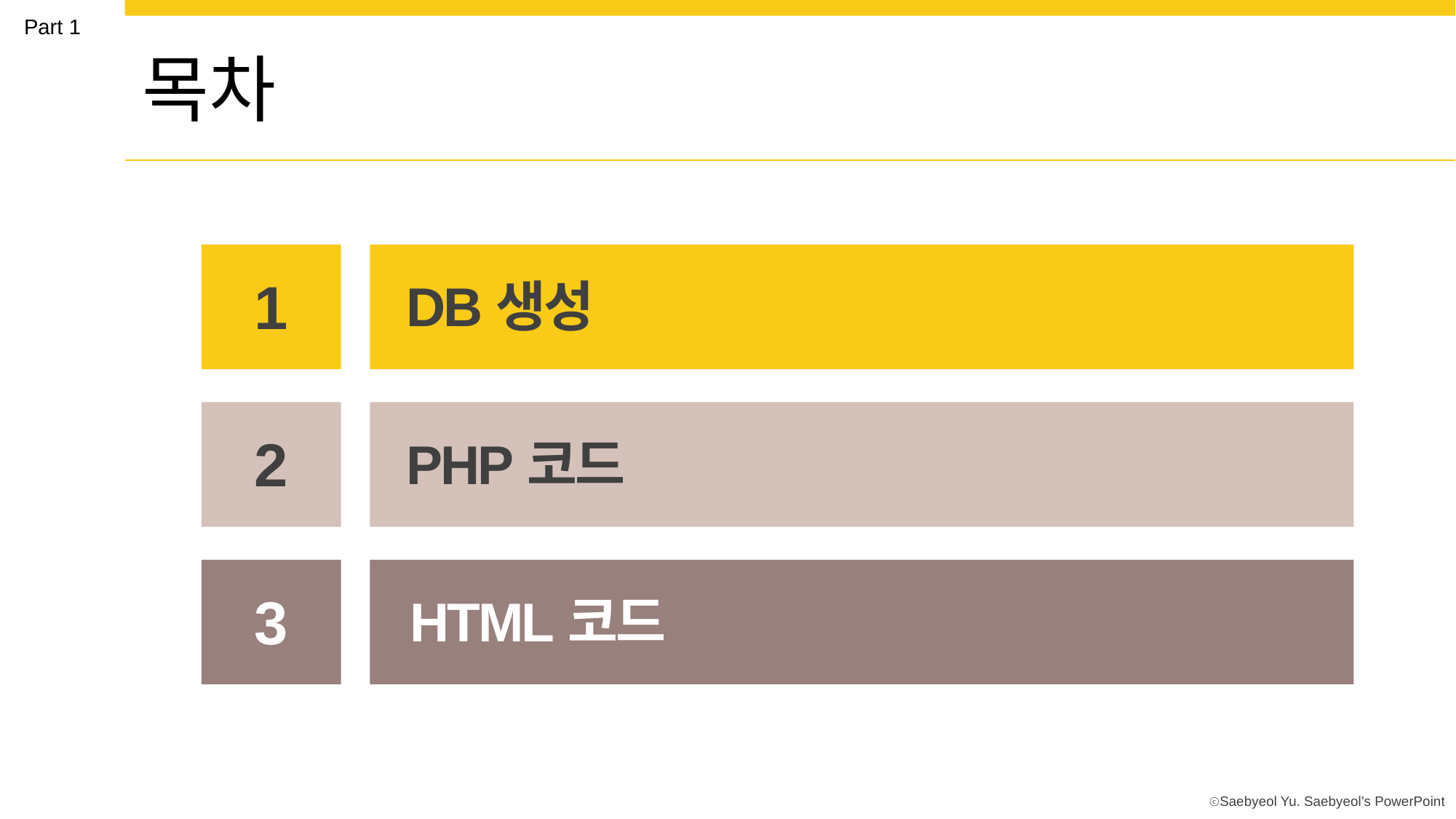

Part 1
목차

1
DB생성

2
PHP코드

3
HTML코드